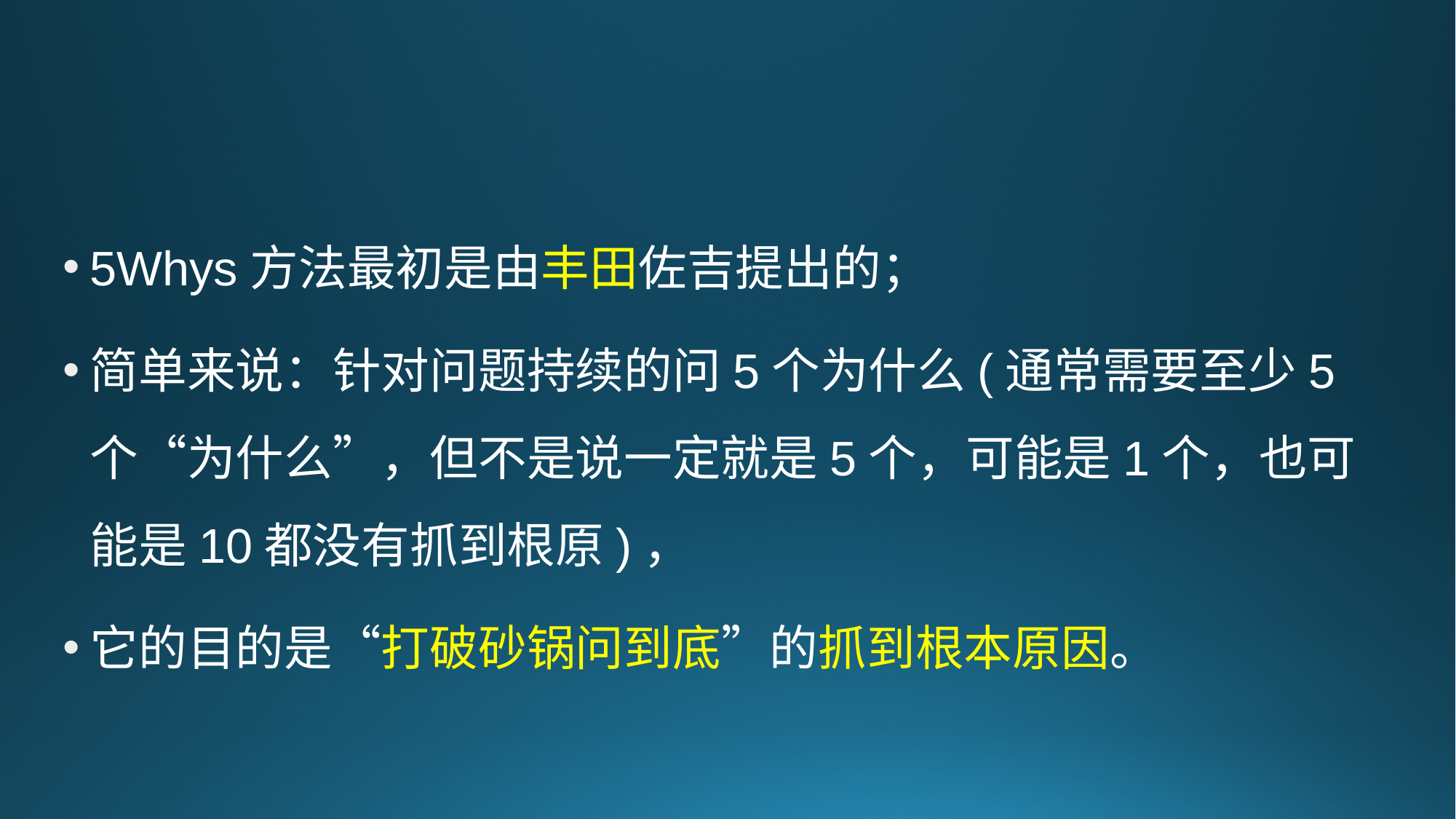

5Whys方法最初是由丰田佐吉提出的；
简单来说：针对问题持续的问5个为什么(通常需要至少5个“为什么”，但不是说一定就是5个，可能是1个，也可能是10都没有抓到根原)，
它的目的是“打破砂锅问到底”的抓到根本原因。